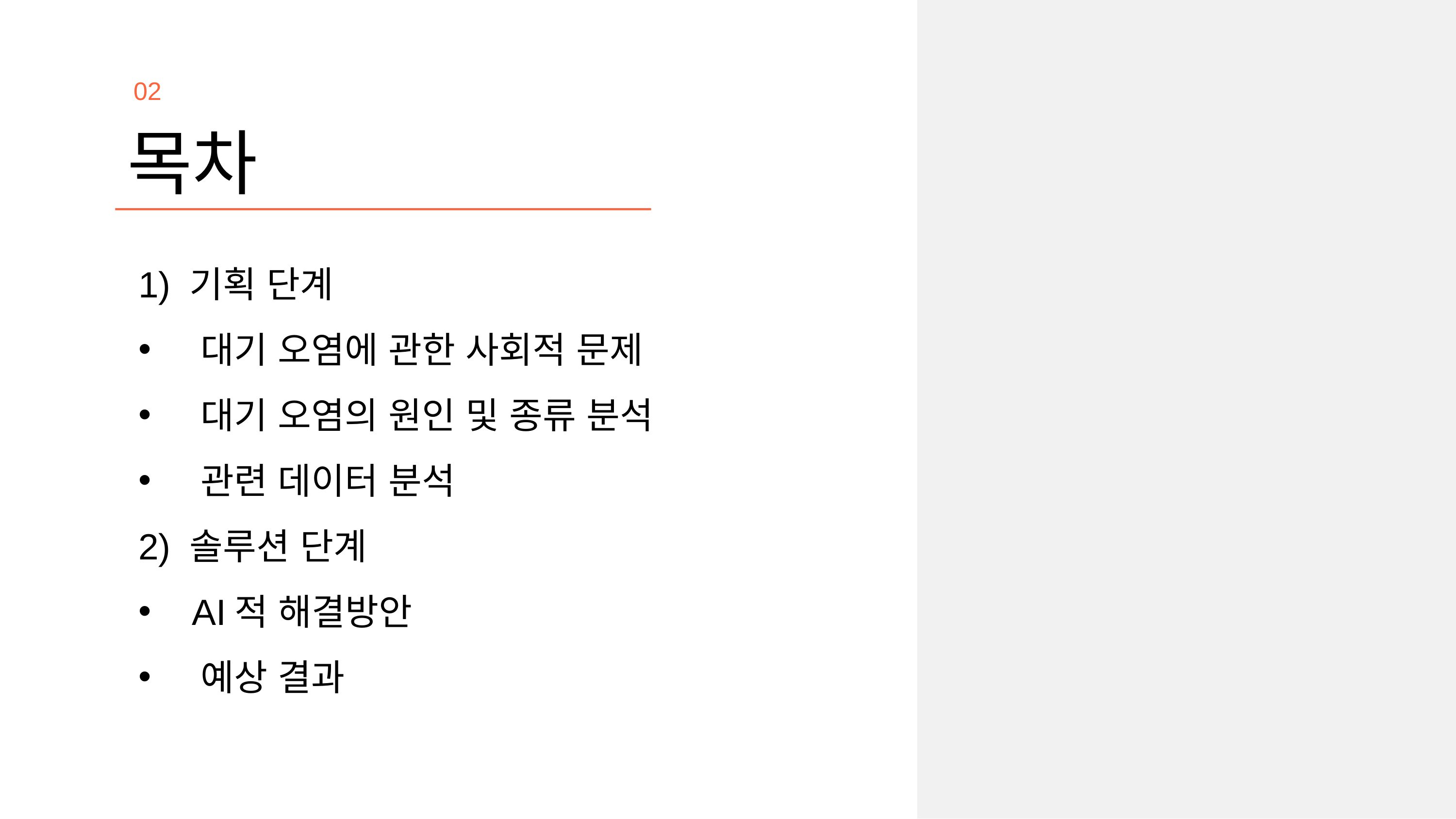

02
목차
1) 기획 단계
   대기 오염에 관한 사회적 문제
   대기 오염의 원인 및 종류 분석
   관련 데이터 분석
2) 솔루션 단계
   AI적 해결방안
   예상 결과